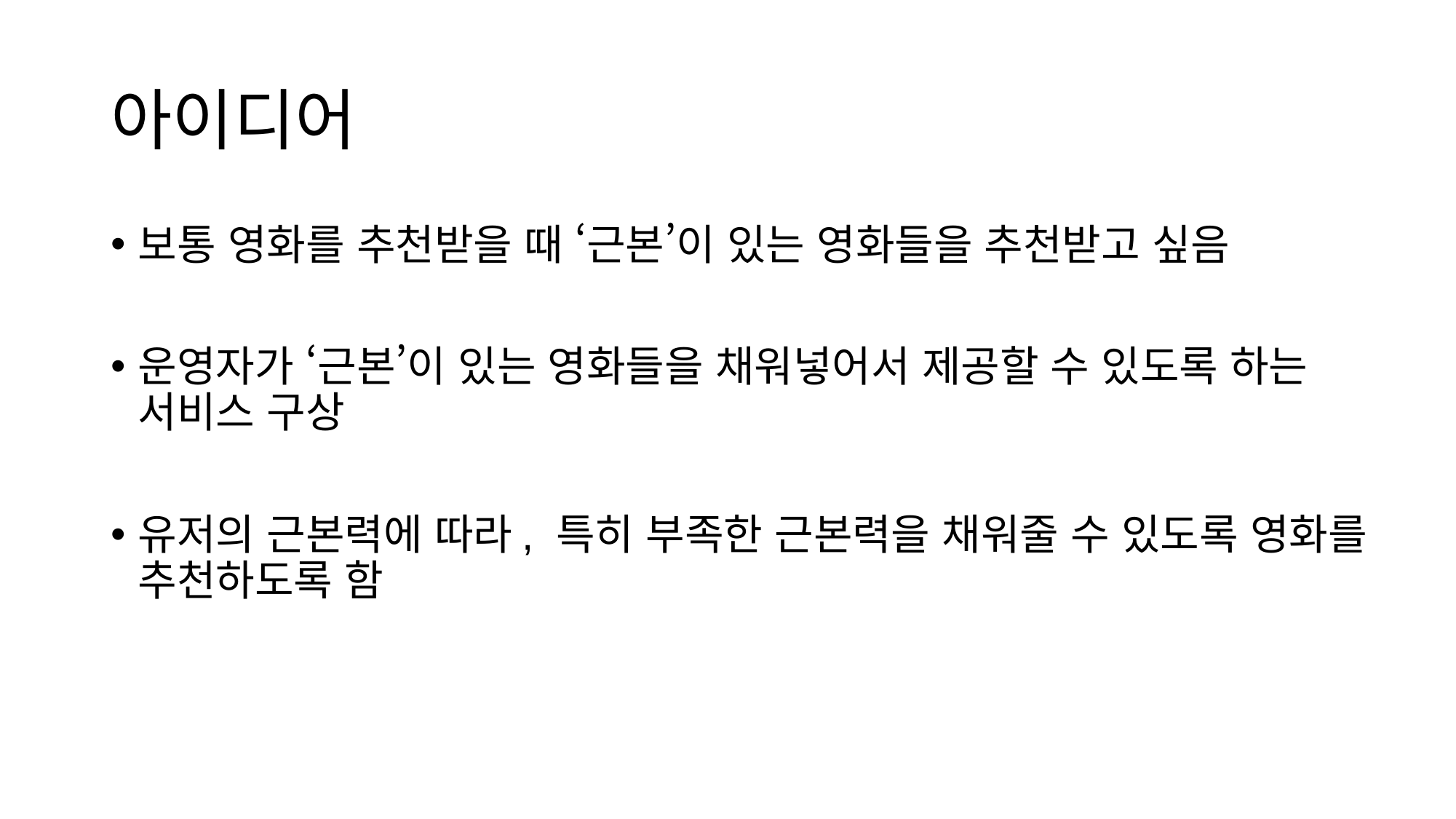

# 아이디어
보통 영화를 추천받을 때 ‘근본’이 있는 영화들을 추천받고 싶음

운영자가 ‘근본’이 있는 영화들을 채워넣어서 제공할 수 있도록 하는 서비스 구상

유저의 근본력에 따라, 특히 부족한 근본력을 채워줄 수 있도록 영화를 추천하도록 함